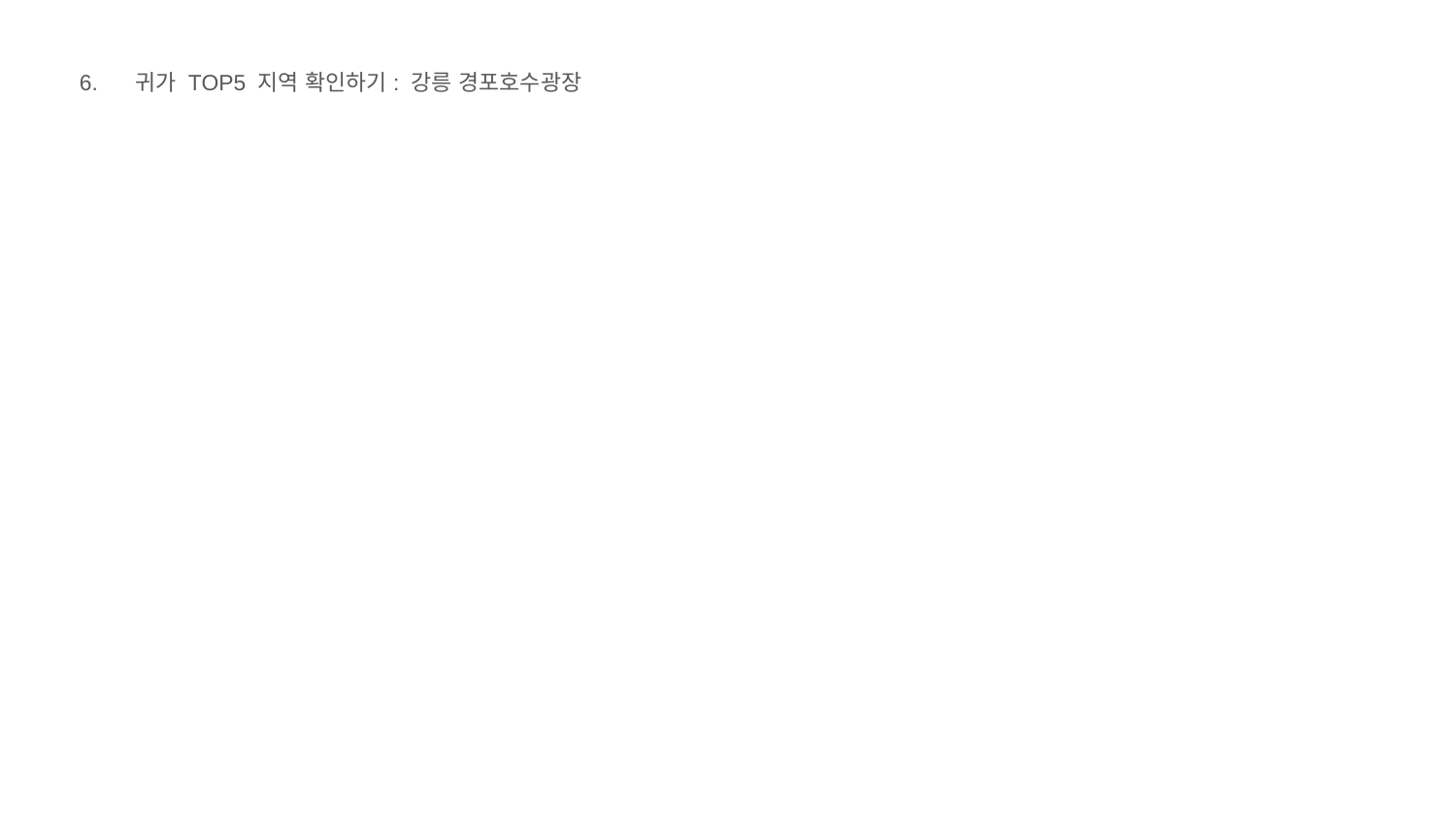

6.     귀가 TOP5 지역 확인하기: 강릉 경포호수광장